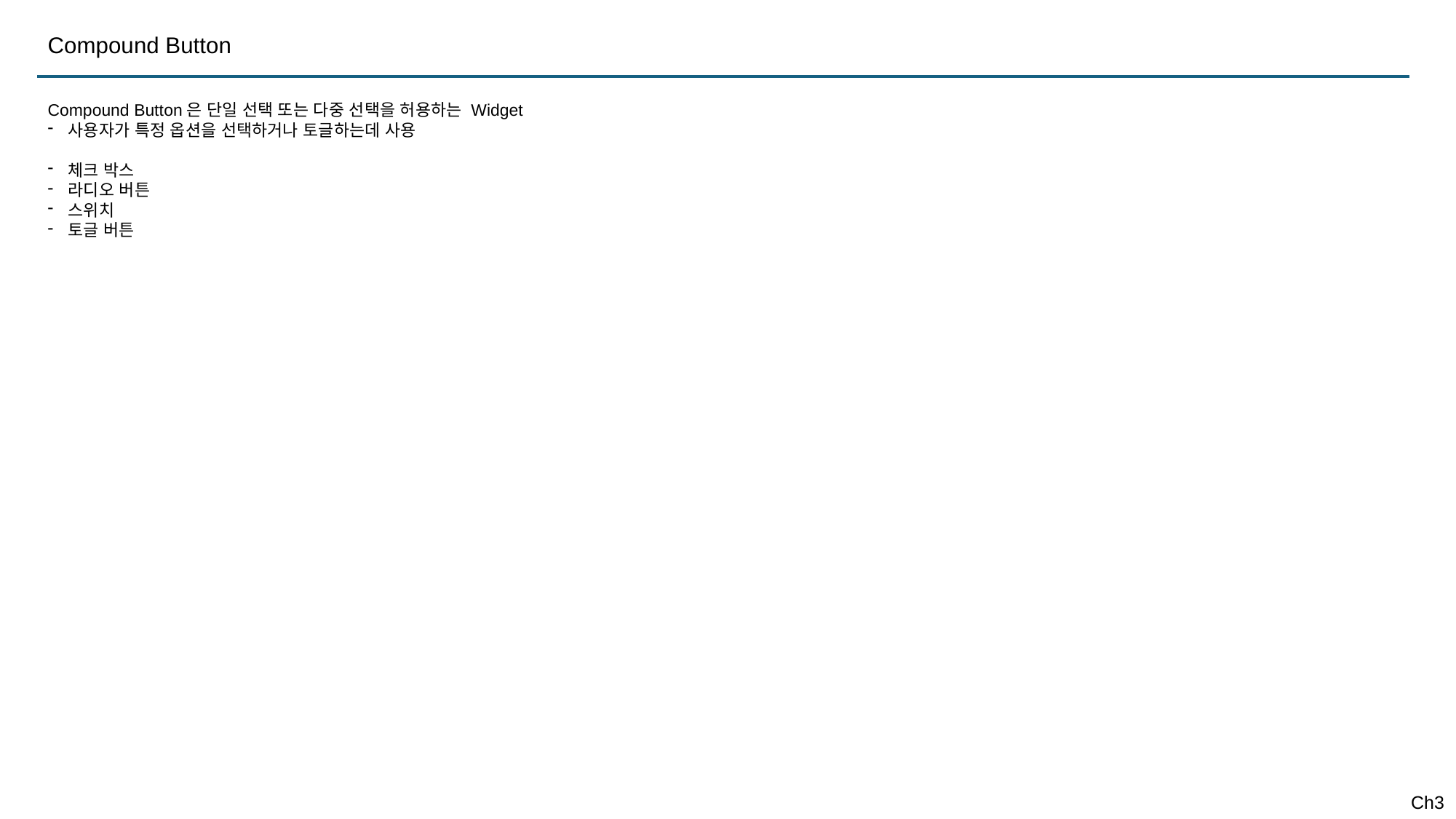

Compound Button
Compound Button은 단일 선택 또는 다중 선택을 허용하는 Widget
사용자가 특정 옵션을 선택하거나 토글하는데 사용

체크 박스
라디오 버튼
스위치
토글 버튼
Ch3